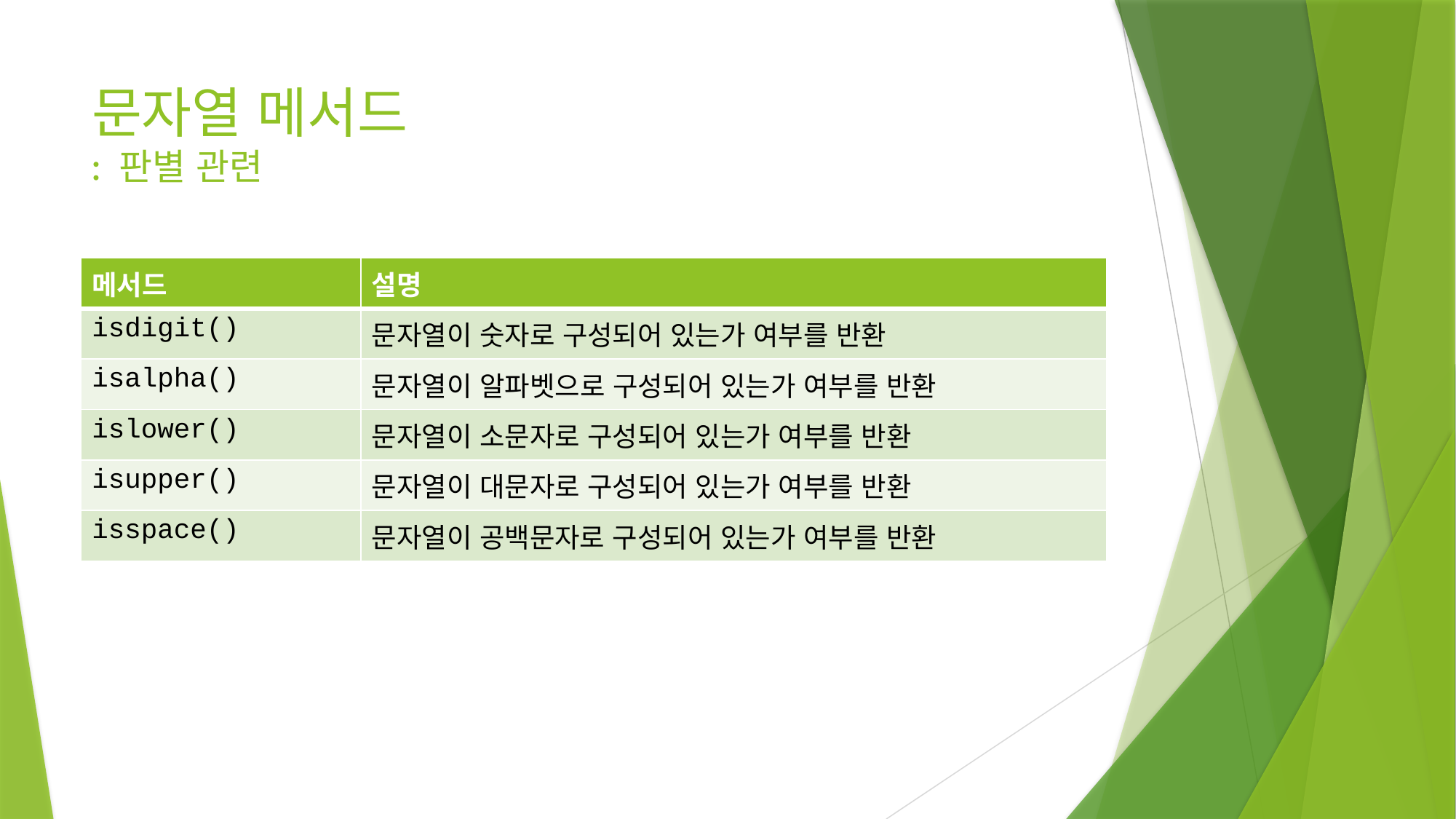

# 문자열 메서드 : 판별 관련
| 메서드 | 설명 |
| --- | --- |
| isdigit() | 문자열이 숫자로 구성되어 있는가 여부를 반환 |
| isalpha() | 문자열이 알파벳으로 구성되어 있는가 여부를 반환 |
| islower() | 문자열이 소문자로 구성되어 있는가 여부를 반환 |
| isupper() | 문자열이 대문자로 구성되어 있는가 여부를 반환 |
| isspace() | 문자열이 공백문자로 구성되어 있는가 여부를 반환 |